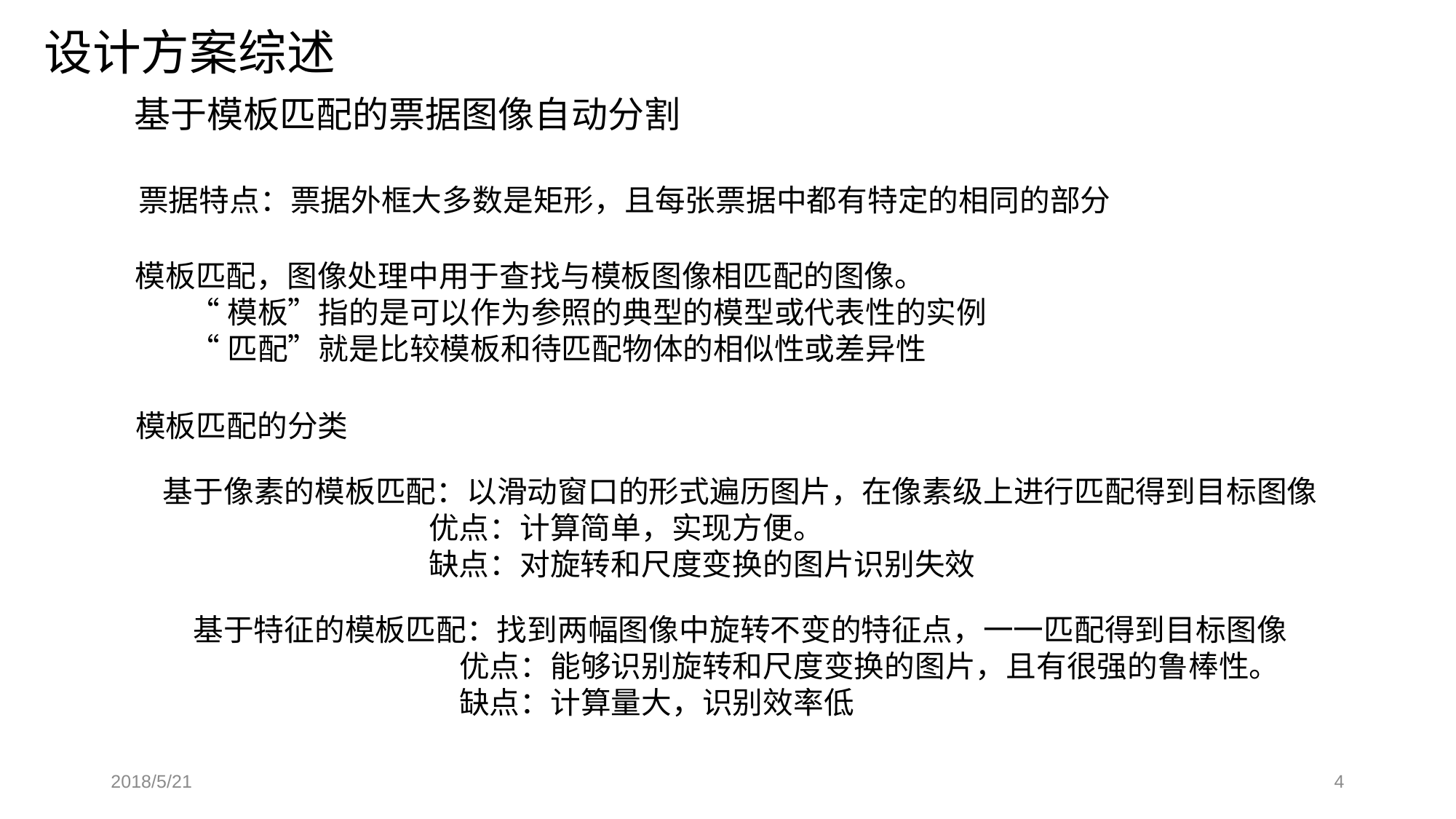

设计方案综述
基于模板匹配的票据图像自动分割
票据特点：票据外框大多数是矩形，且每张票据中都有特定的相同的部分
模板匹配，图像处理中用于查找与模板图像相匹配的图像。
“模板”指的是可以作为参照的典型的模型或代表性的实例
“匹配”就是比较模板和待匹配物体的相似性或差异性
模板匹配的分类
基于像素的模板匹配：以滑动窗口的形式遍历图片，在像素级上进行匹配得到目标图像
		      优点：计算简单，实现方便。
		      缺点：对旋转和尺度变换的图片识别失效
基于特征的模板匹配：找到两幅图像中旋转不变的特征点，一一匹配得到目标图像
		      优点：能够识别旋转和尺度变换的图片，且有很强的鲁棒性。
		      缺点：计算量大，识别效率低
2018/5/21
4